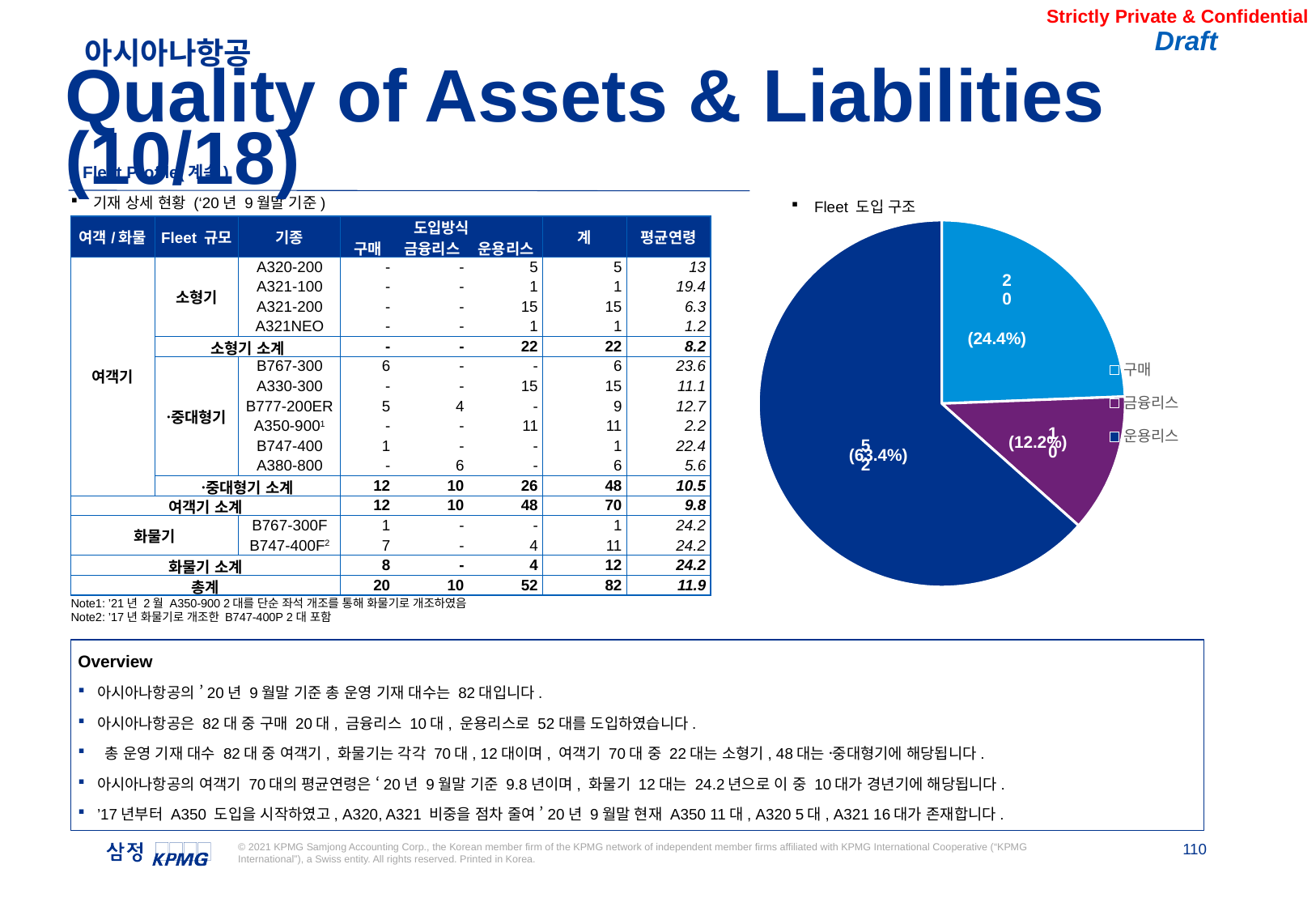

아시아나항공
Quality of Assets & Liabilities (10/18)
▌Fleet Profile(계속)

기재 상세 현황 (‘20년 9월말 기준)
Fleet 도입 구조

### Chart

| Category |  |
|---|---|
| 구매 | 20.0 |
| 금융리스 | 10.0 |
| 운용리스 | 52.0 |
| 여객/화물 | Fleet 규모 | 기종 | 도입방식 |  |  | 계 | 평균연령 |
| --- | --- | --- | --- | --- | --- | --- | --- |
|  |  |  | 구매 | 금융리스 | 운용리스 |  |  |
| 여객기 | 소형기 | A320-200 | - | - | 5 | 5 | 13 |
|  |  | A321-100 | - | - | 1 | 1 | 19.4 |
|  |  | A321-200 | - | - | 15 | 15 | 6.3 |
|  |  | A321NEO | - | - | 1 | 1 | 1.2 |
|  | 소형기 소계 |  | - | - | 22 | 22 | 8.2 |
|  | 중〮대형기 | B767-300 | 6 | - | - | 6 | 23.6 |
|  |  | A330-300 | - | - | 15 | 15 | 11.1 |
|  |  | B777-200ER | 5 | 4 | - | 9 | 12.7 |
|  |  | A350-9001 | - | - | 11 | 11 | 2.2 |
|  |  | B747-400 | 1 | - | - | 1 | 22.4 |
|  |  | A380-800 | - | 6 | - | 6 | 5.6 |
|  | 중〮대형기 소계 |  | 12 | 10 | 26 | 48 | 10.5 |
| 여객기 소계 |  |  | 12 | 10 | 48 | 70 | 9.8 |
| 화물기 |  | B767-300F | 1 | - | - | 1 | 24.2 |
|  |  | B747-400F2 | 7 | - | 4 | 11 | 24.2 |
| 화물기 소계 |  |  | 8 | - | 4 | 12 | 24.2 |
| 총계 |  |  | 20 | 10 | 52 | 82 | 11.9 |
(24.4%)
(12.2%)
(63.4%)
Note1: ’21년 2월 A350-900 2대를 단순 좌석 개조를 통해 화물기로 개조하였음
Note2: ’17년 화물기로 개조한 B747-400P 2대 포함
Overview
아시아나항공의 ’20년 9월말 기준 총 운영 기재 대수는 82대입니다.
아시아나항공은 82대 중 구매 20대, 금융리스 10대, 운용리스로 52대를 도입하였습니다.
 총 운영 기재 대수 82대 중 여객기, 화물기는 각각 70대, 12대이며, 여객기 70대 중 22대는 소형기, 48대는 중〮대형기에 해당됩니다.
아시아나항공의 여객기 70대의 평균연령은 ‘20년 9월말 기준 9.8년이며, 화물기 12대는 24.2년으로 이 중 10대가 경년기에 해당됩니다.
’17년부터 A350 도입을 시작하였고, A320, A321 비중을 점차 줄여 ’20년 9월말 현재 A350 11대, A320 5대, A321 16대가 존재합니다.